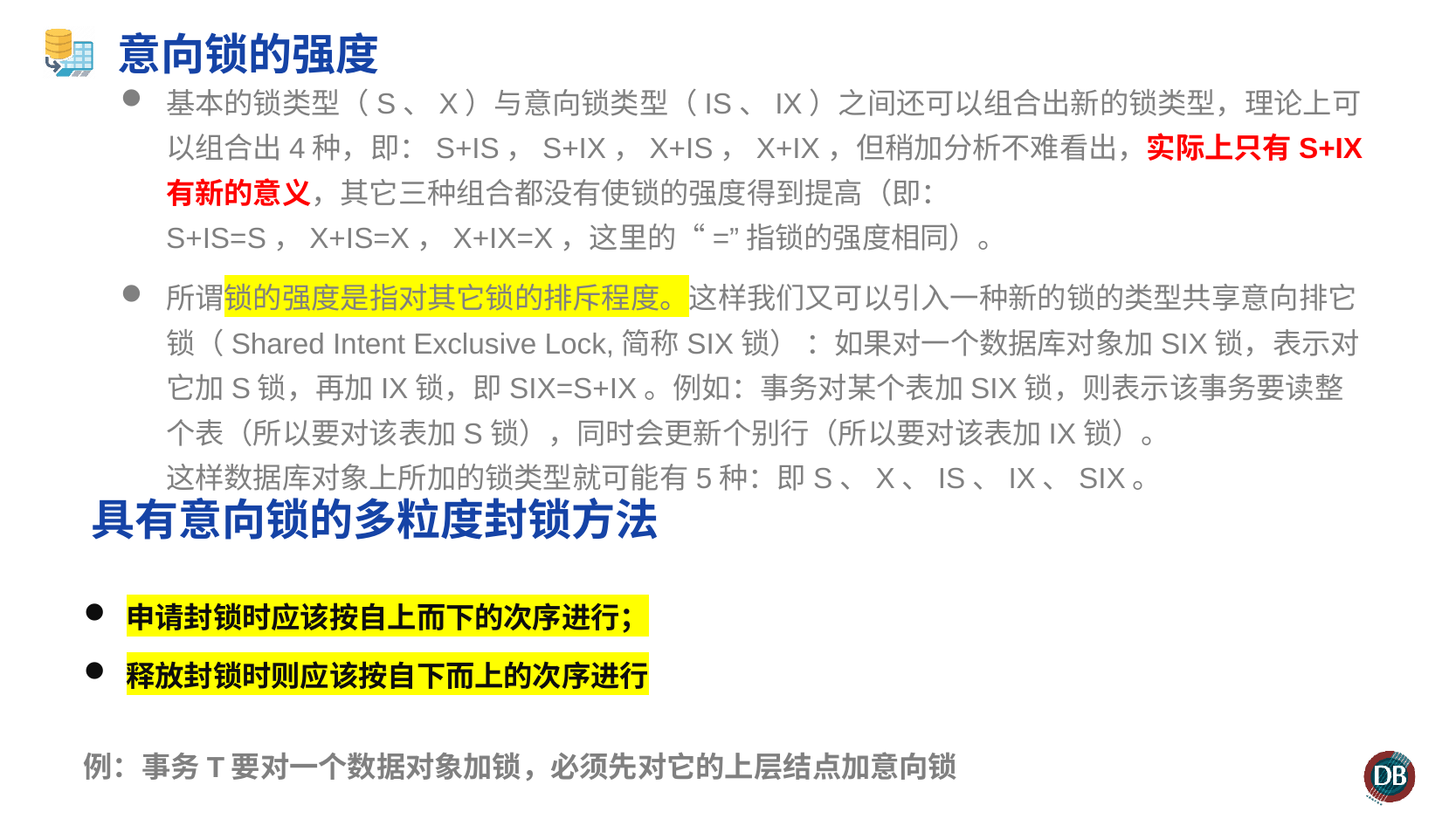

# 意向锁的强度
基本的锁类型（S、X）与意向锁类型（IS、IX）之间还可以组合出新的锁类型，理论上可以组合出4种，即：S+IS，S+IX，X+IS，X+IX，但稍加分析不难看出，实际上只有S+IX有新的意义，其它三种组合都没有使锁的强度得到提高（即：S+IS=S，X+IS=X，X+IX=X，这里的“=”指锁的强度相同）。
所谓锁的强度是指对其它锁的排斥程度。这样我们又可以引入一种新的锁的类型共享意向排它锁（Shared Intent Exclusive Lock,简称SIX锁） ：如果对一个数据库对象加SIX锁，表示对它加S锁，再加IX锁，即SIX=S+IX。例如：事务对某个表加SIX锁，则表示该事务要读整个表（所以要对该表加S锁），同时会更新个别行（所以要对该表加IX锁）。
这样数据库对象上所加的锁类型就可能有5种：即S、X、IS、IX、SIX。
具有意向锁的多粒度封锁方法
申请封锁时应该按自上而下的次序进行；
释放封锁时则应该按自下而上的次序进行

例：事务T要对一个数据对象加锁，必须先对它的上层结点加意向锁